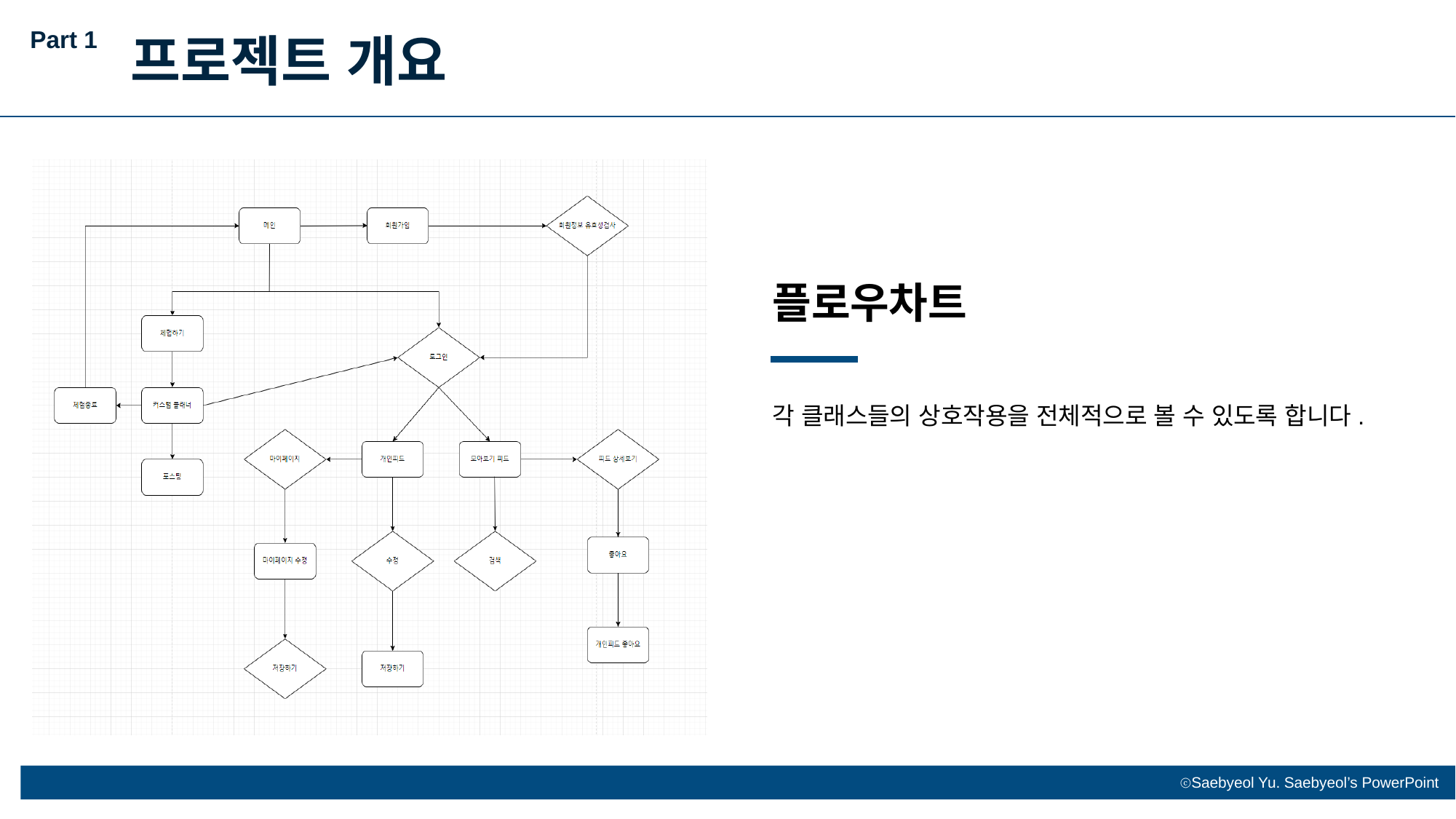

Part 1
프로젝트 개요

### Chart:

| Category | 계열 1 | 계열 2 | 계열 3 |
|---|---|---|---|
| 항목 1 | 4.3 | 2.4 | 2.0 |
| 항목 2 | 2.5 | 4.4 | 2.0 |
| 항목 3 | 3.5 | 1.8 | 3.0 |
| 항목 4 | 4.5 | 2.8 | 5.0 |
플로우차트
각 클래스들의 상호작용을 전체적으로 볼 수 있도록 합니다.